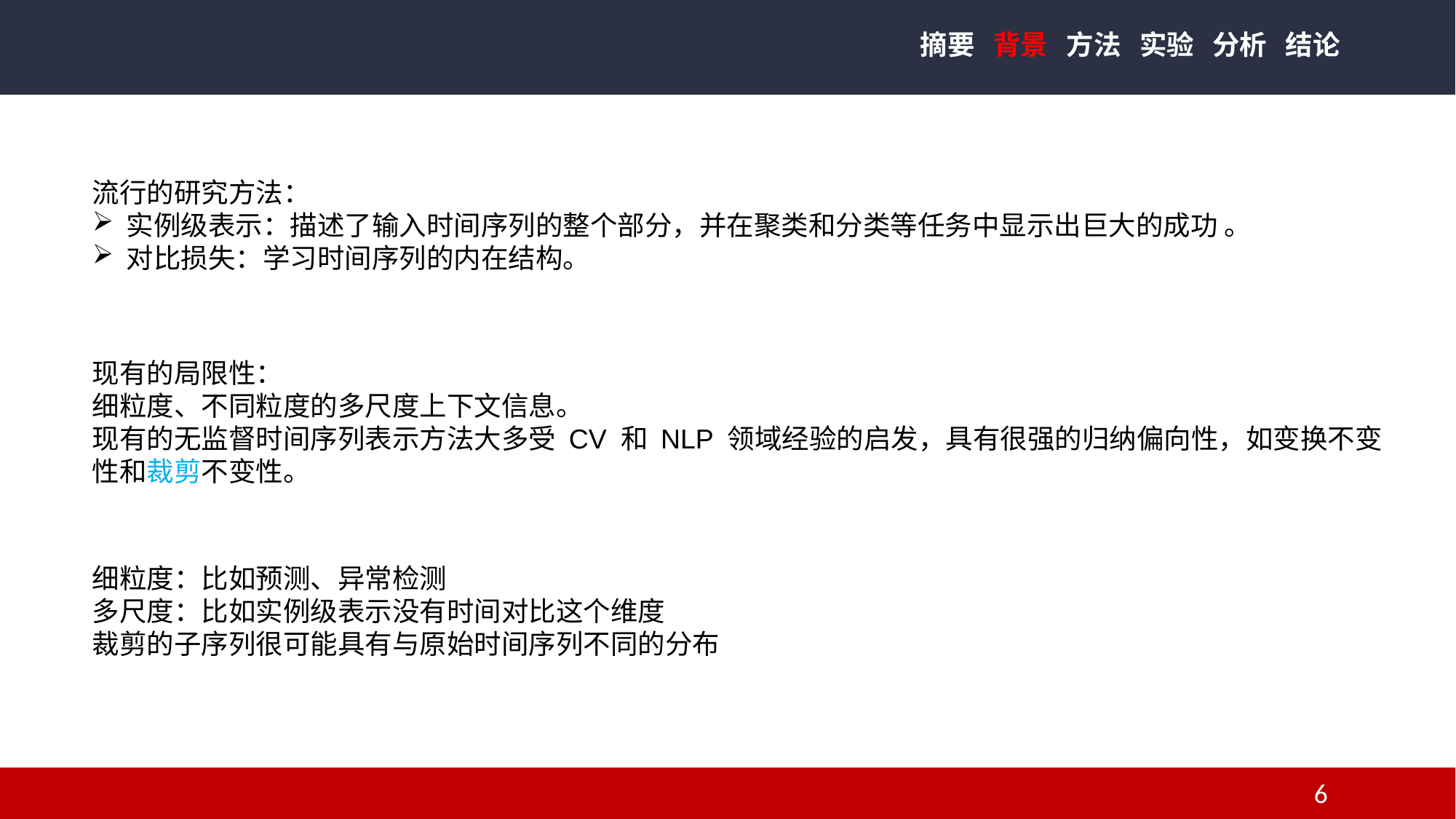

摘要   背景   方法   实验   分析   结论
流行的研究方法：
实例级表示：描述了输入时间序列的整个部分，并在聚类和分类等任务中显示出巨大的成功 。
对比损失：学习时间序列的内在结构。
现有的局限性：
细粒度、不同粒度的多尺度上下文信息。
现有的无监督时间序列表示方法大多受 CV 和 NLP 领域经验的启发，具有很强的归纳偏向性，如变换不变性和裁剪不变性。
细粒度：比如预测、异常检测
多尺度：比如实例级表示没有时间对比这个维度
裁剪的子序列很可能具有与原始时间序列不同的分布
6